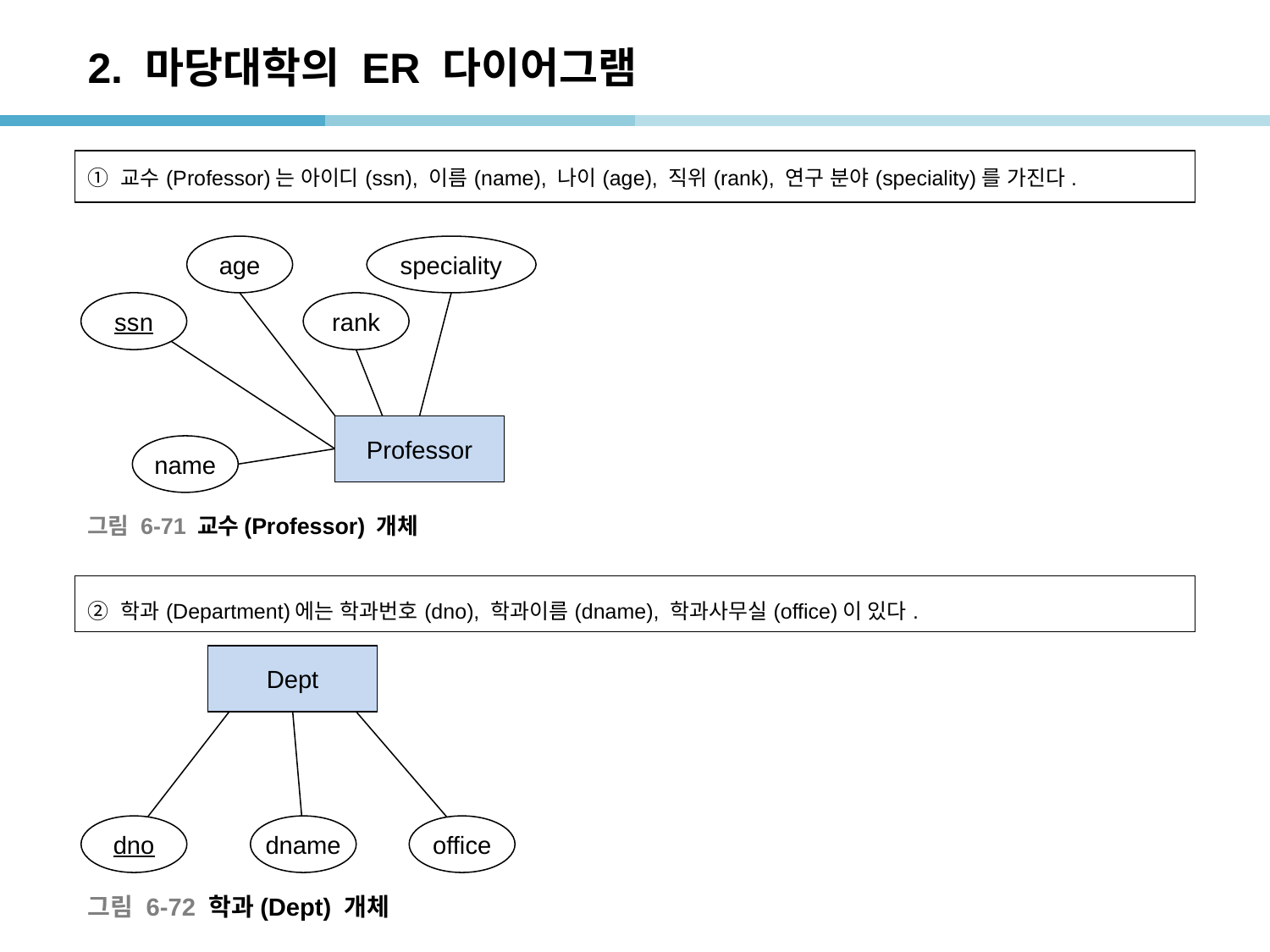

# 2. 마당대학의 ER 다이어그램
| ① 교수(Professor)는 아이디(ssn), 이름(name), 나이(age), 직위(rank), 연구 분야(speciality)를 가진다. |
| --- |
age
speciality
ssn
rank
Professor
name
그림 6-71 교수(Professor) 개체
| ② 학과(Department)에는 학과번호(dno), 학과이름(dname), 학과사무실(office)이 있다. |
| --- |
Dept

dno
dname
office
그림 6-72 학과(Dept) 개체